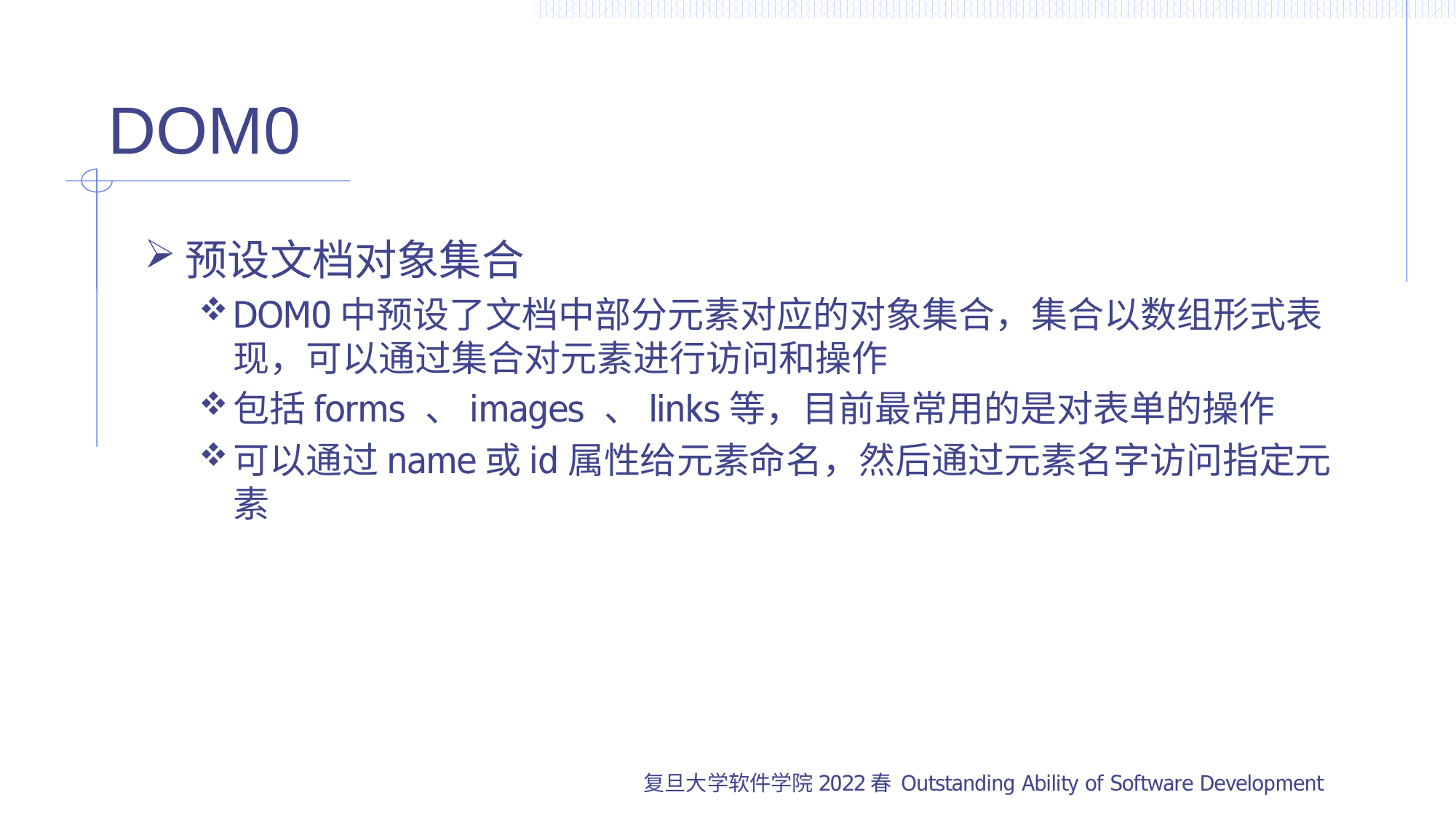

# DOM0
预设文档对象集合
DOM0中预设了文档中部分元素对应的对象集合，集合以数组形式表现，可以通过集合对元素进行访问和操作
包括forms 、images 、links等，目前最常用的是对表单的操作
可以通过name或id属性给元素命名，然后通过元素名字访问指定元素